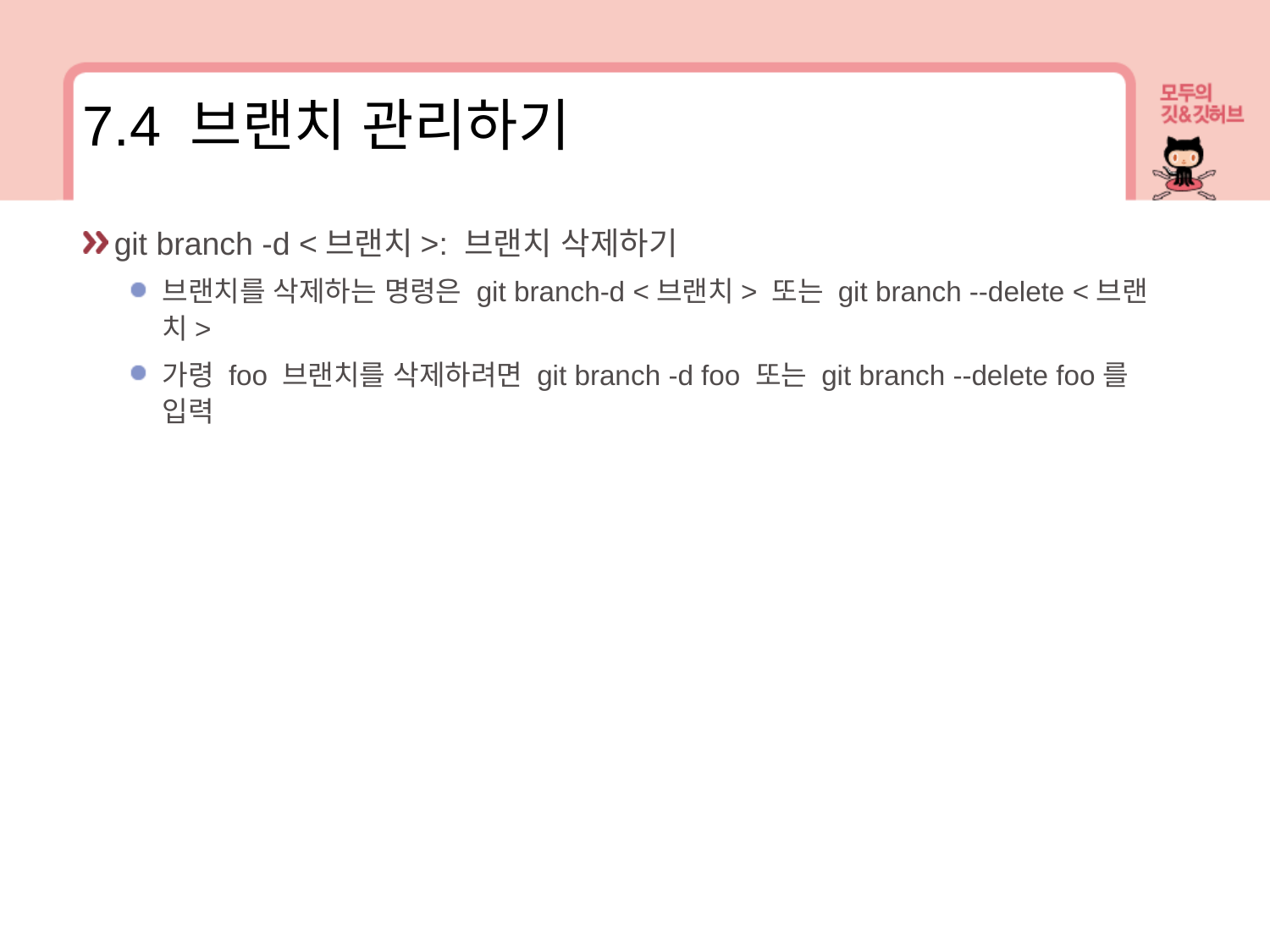

7.4 브랜치 관리하기
git branch -d <브랜치>: 브랜치 삭제하기
브랜치를 삭제하는 명령은 git branch-d <브랜치> 또는 git branch --delete <브랜치>
가령 foo 브랜치를 삭제하려면 git branch -d foo 또는 git branch --delete foo를 입력